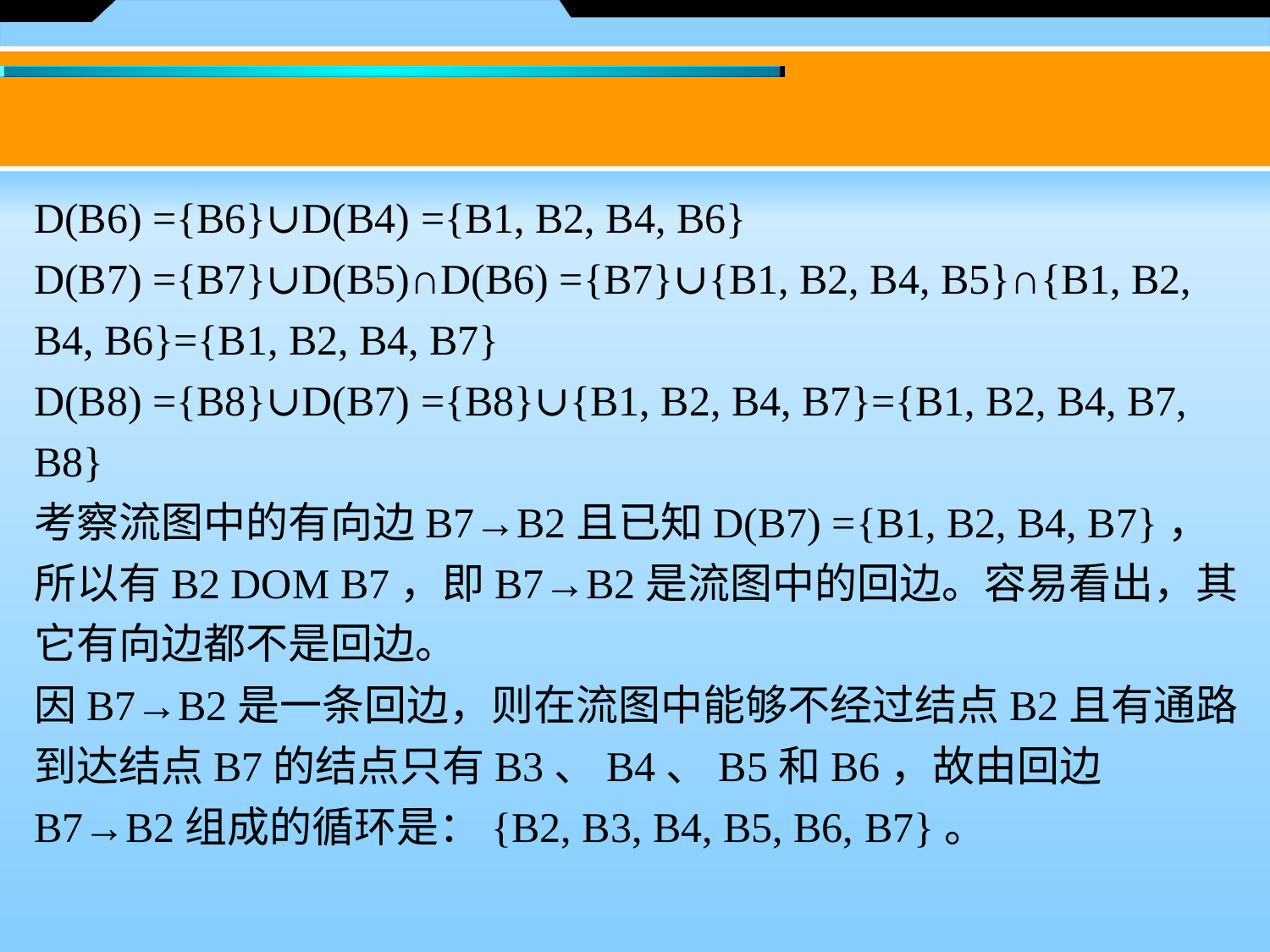

D(B6) ={B6}∪D(B4) ={B1, B2, B4, B6}
D(B7) ={B7}∪D(B5)∩D(B6) ={B7}∪{B1, B2, B4, B5}∩{B1, B2, B4, B6}={B1, B2, B4, B7}
D(B8) ={B8}∪D(B7) ={B8}∪{B1, B2, B4, B7}={B1, B2, B4, B7, B8}
考察流图中的有向边B7→B2且已知D(B7) ={B1, B2, B4, B7}，所以有B2 DOM B7，即B7→B2是流图中的回边。容易看出，其它有向边都不是回边。
因B7→B2是一条回边，则在流图中能够不经过结点B2且有通路到达结点B7的结点只有B3、B4、B5和B6，故由回边B7→B2组成的循环是：{B2, B3, B4, B5, B6, B7}。